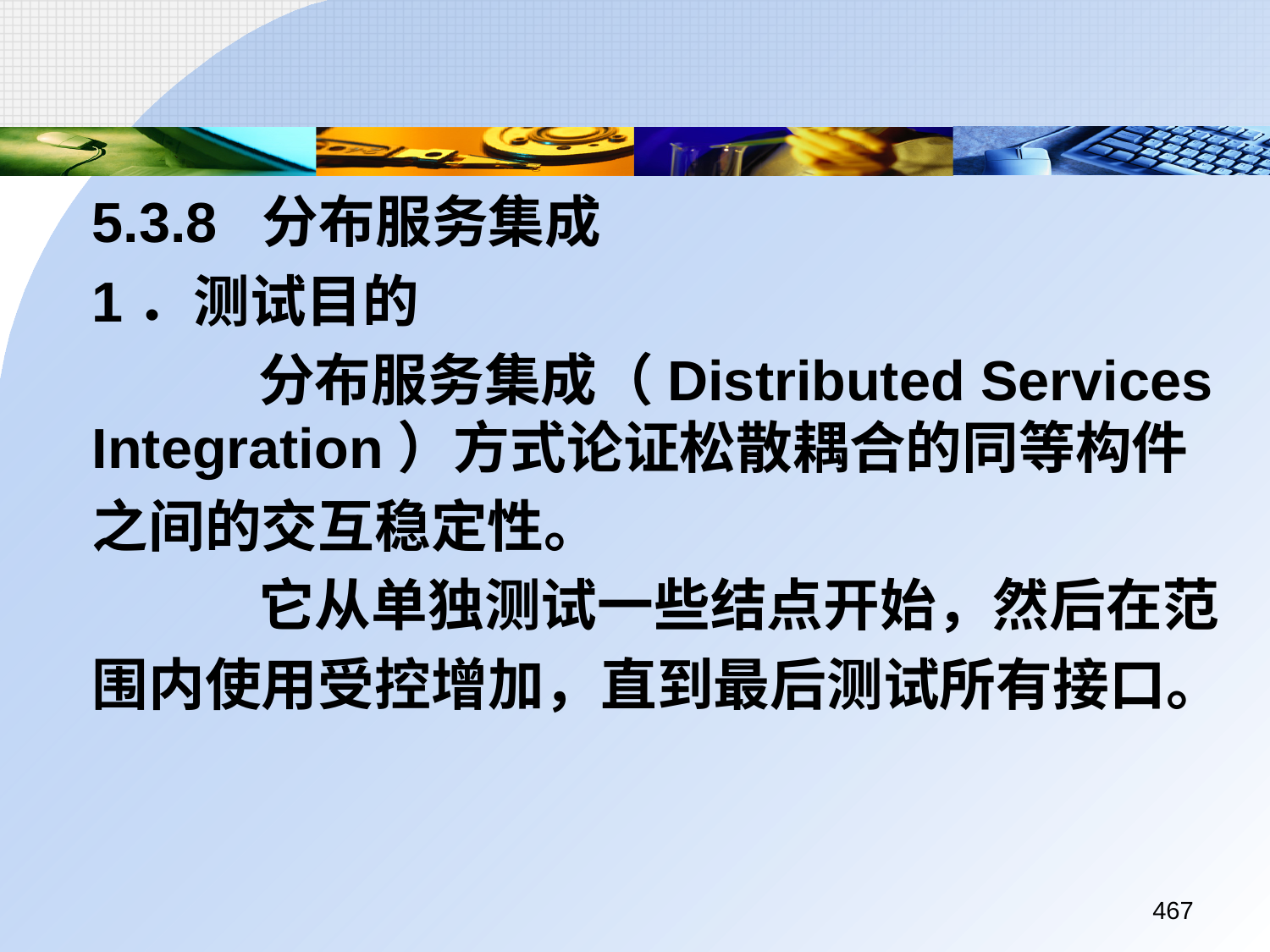

5.3.8  分布服务集成
	1．测试目的
		  分布服务集成（Distributed Services Integration）方式论证松散耦合的同等构件
	之间的交互稳定性。
		  它从单独测试一些结点开始，然后在范
	围内使用受控增加，直到最后测试所有接口。

467